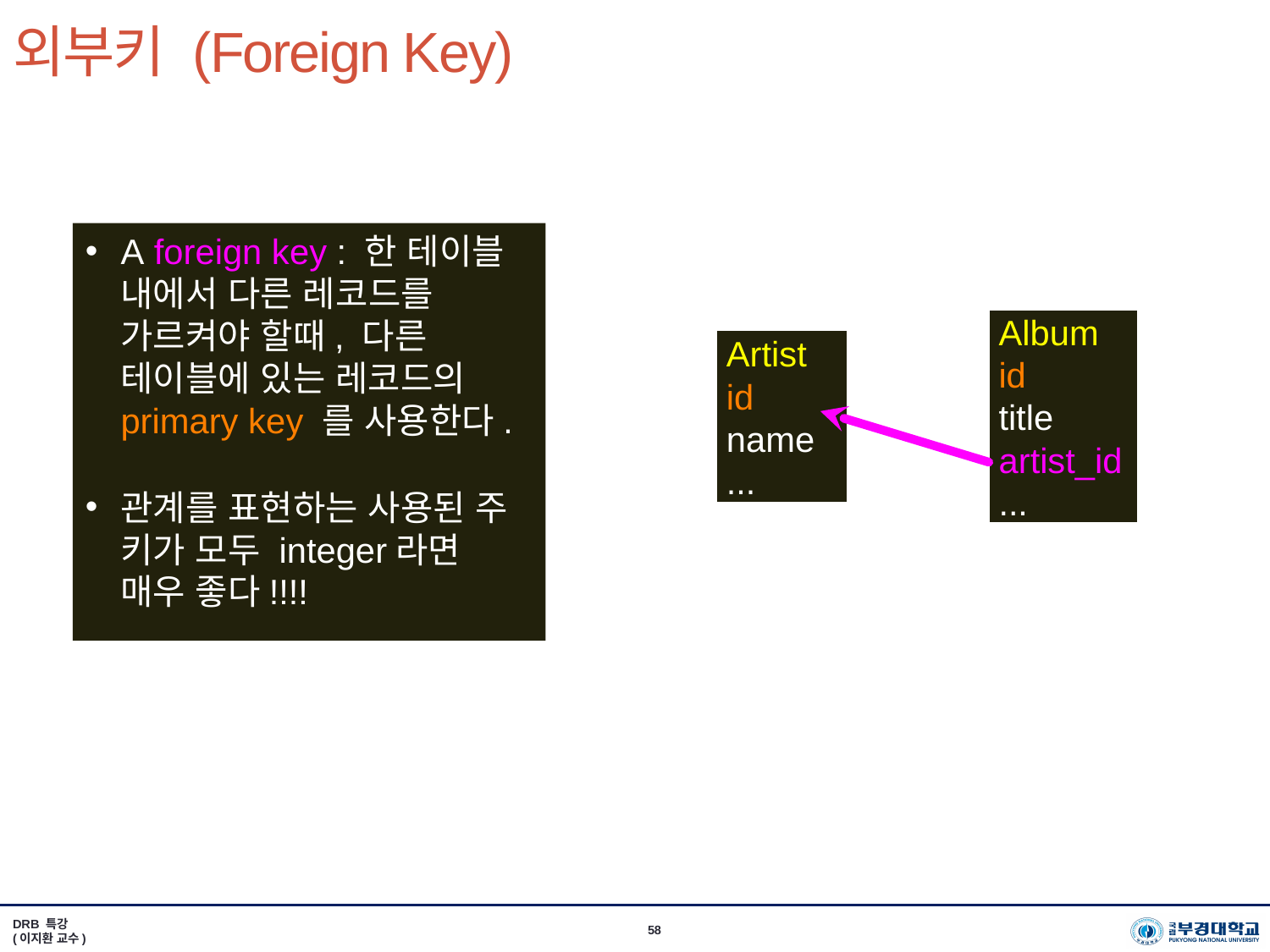

# 외부키 (Foreign Key)
A foreign key : 한 테이블 내에서 다른 레코드를 가르켜야 할때, 다른 테이블에 있는 레코드의 primary key 를 사용한다.
관계를 표현하는 사용된 주 키가 모두 integer라면 매우 좋다!!!!

 Album
 id
 title
 artist_id
 ...
 Artist
 id
 name
 ...
DRB 특강
(이지환 교수)